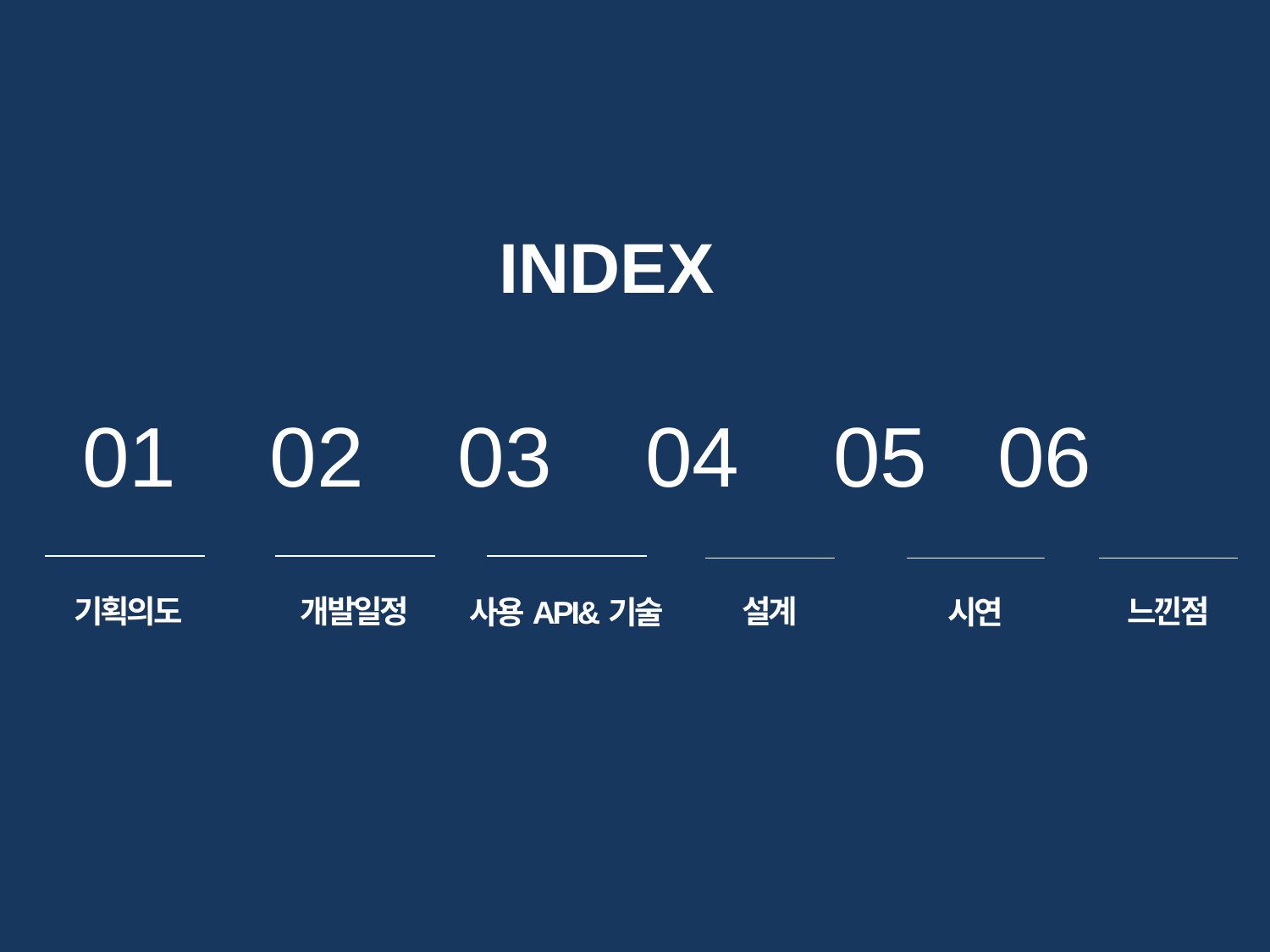

INDEX
01    02    03    04    05   06
기획의도
개발일정
설계
느낀점
사용API&기술
시연